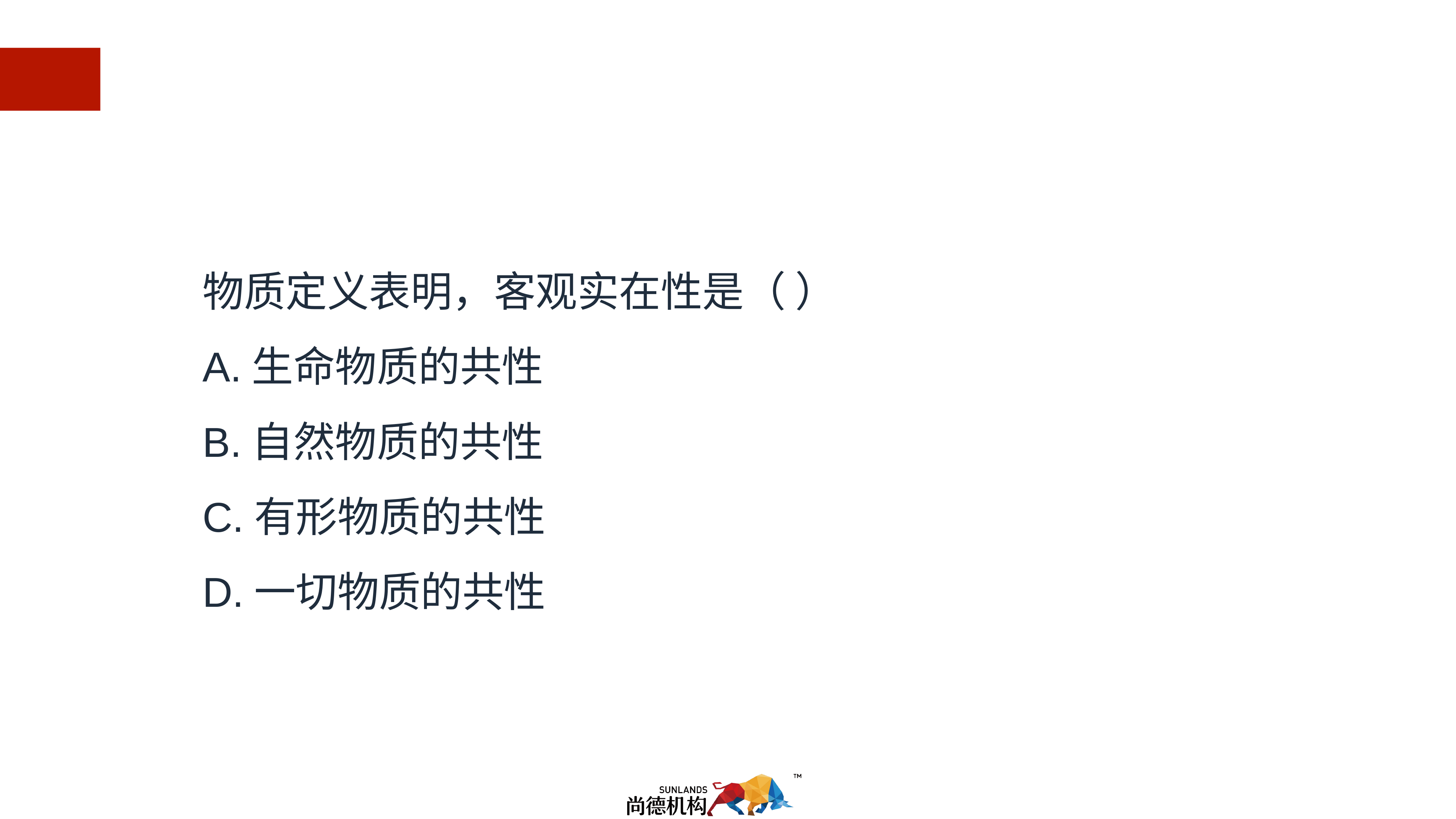

物质定义表明，客观实在性是（ ）
A.生命物质的共性
B.自然物质的共性
C.有形物质的共性
D.一切物质的共性